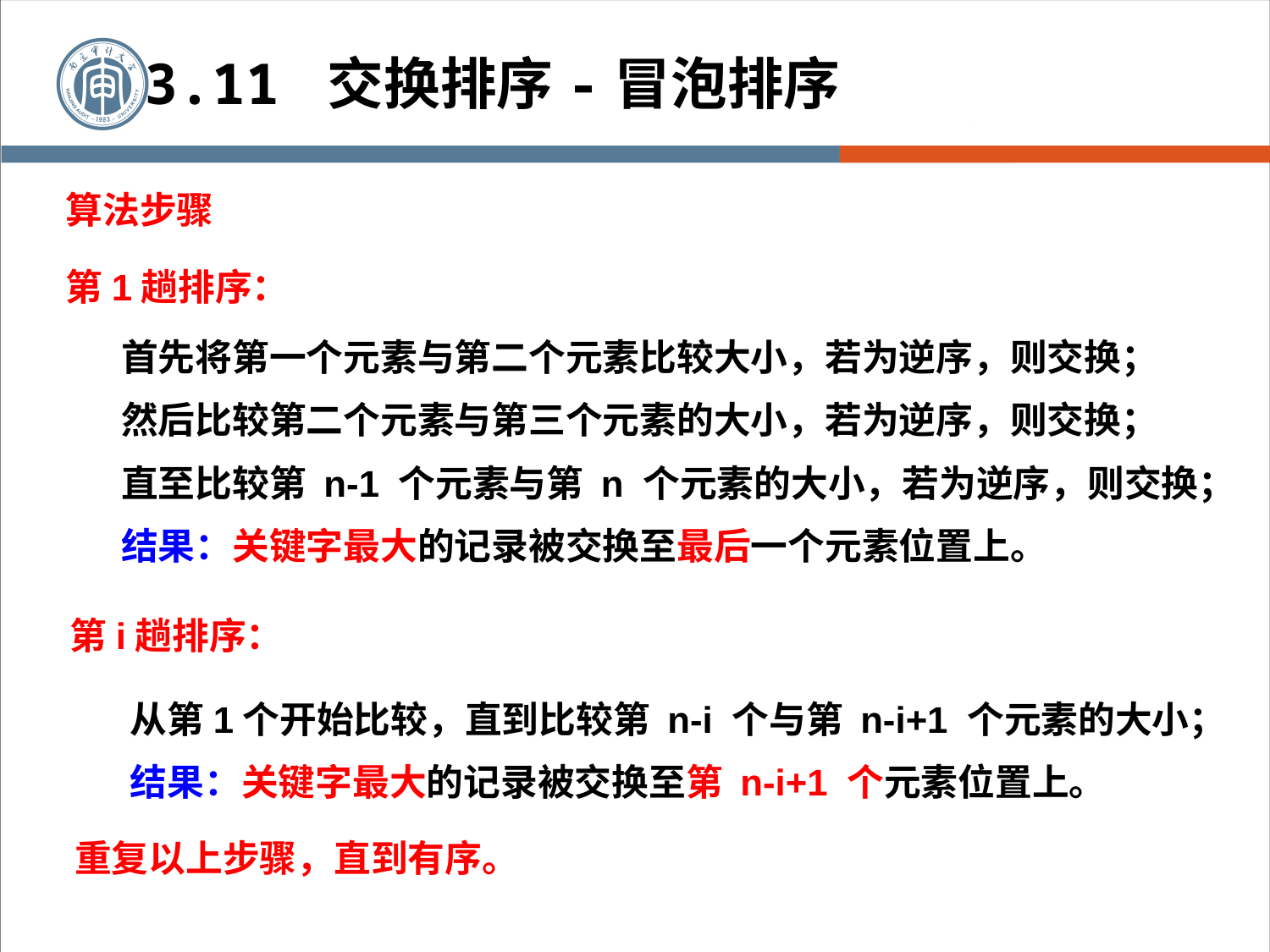

3.11 交换排序-冒泡排序
算法步骤
第1趟排序：
首先将第一个元素与第二个元素比较大小，若为逆序，则交换；
然后比较第二个元素与第三个元素的大小，若为逆序，则交换；
直至比较第 n-1 个元素与第 n 个元素的大小，若为逆序，则交换；
结果：关键字最大的记录被交换至最后一个元素位置上。
第i趟排序：
从第1个开始比较，直到比较第 n-i 个与第 n-i+1 个元素的大小；
结果：关键字最大的记录被交换至第 n-i+1 个元素位置上。
重复以上步骤，直到有序。